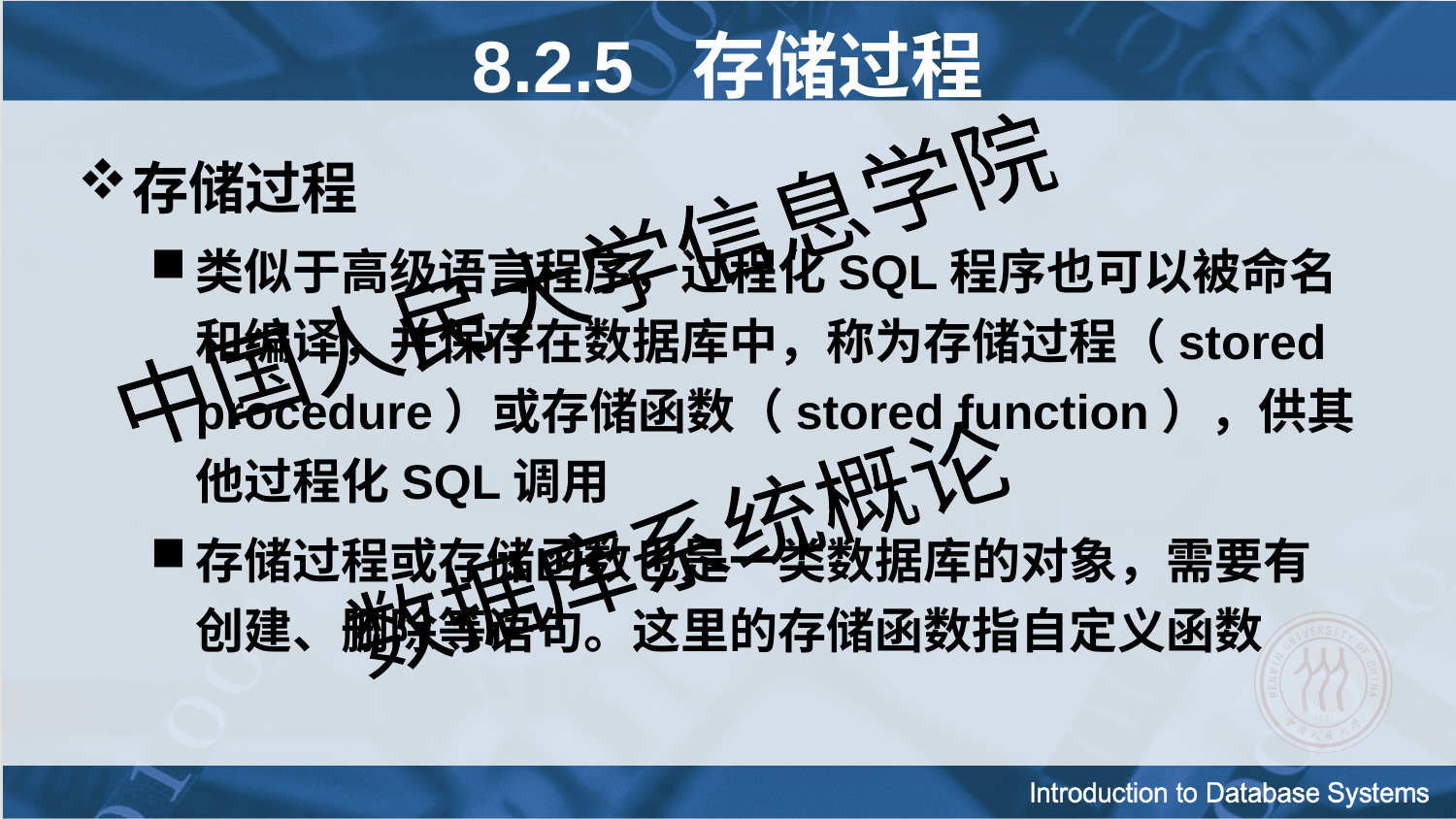

8.2.5  存储过程
存储过程
类似于高级语言程序，过程化SQL程序也可以被命名和编译，并保存在数据库中，称为存储过程（stored procedure）或存储函数（stored function），供其他过程化SQL调用
存储过程或存储函数也是一类数据库的对象，需要有创建、删除等语句。这里的存储函数指自定义函数